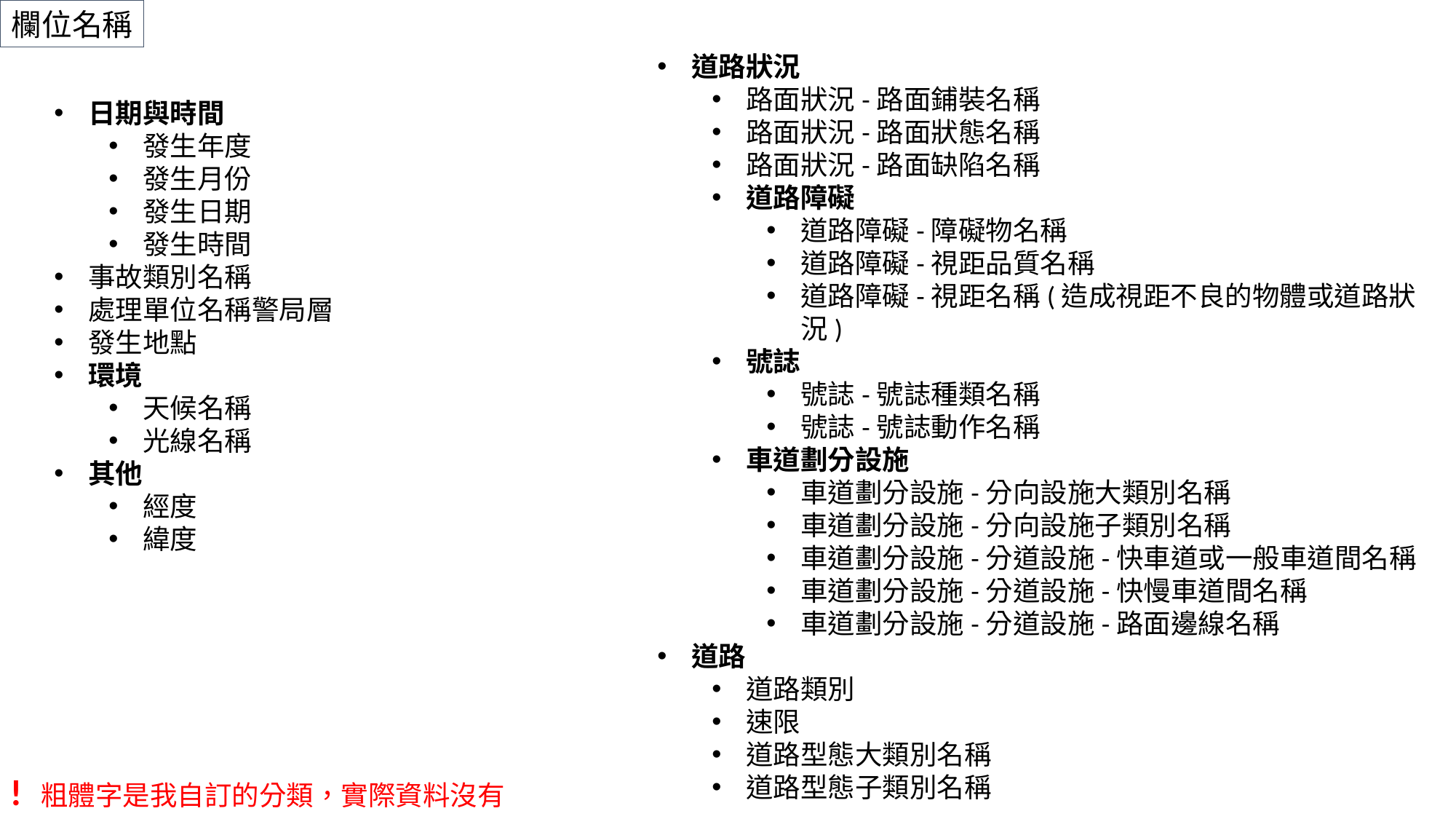

欄位名稱
道路狀況
路面狀況-路面鋪裝名稱
路面狀況-路面狀態名稱
路面狀況-路面缺陷名稱
道路障礙
道路障礙-障礙物名稱
道路障礙-視距品質名稱
道路障礙-視距名稱(造成視距不良的物體或道路狀況)
號誌
號誌-號誌種類名稱
號誌-號誌動作名稱
車道劃分設施
車道劃分設施-分向設施大類別名稱
車道劃分設施-分向設施子類別名稱
車道劃分設施-分道設施-快車道或一般車道間名稱
車道劃分設施-分道設施-快慢車道間名稱
車道劃分設施-分道設施-路面邊線名稱
道路
道路類別
速限
道路型態大類別名稱
道路型態子類別名稱
日期與時間
發生年度
發生月份
發生日期
發生時間
事故類別名稱
處理單位名稱警局層
發生地點
環境
天候名稱
光線名稱
其他
經度
緯度
!  粗體字是我自訂的分類，實際資料沒有